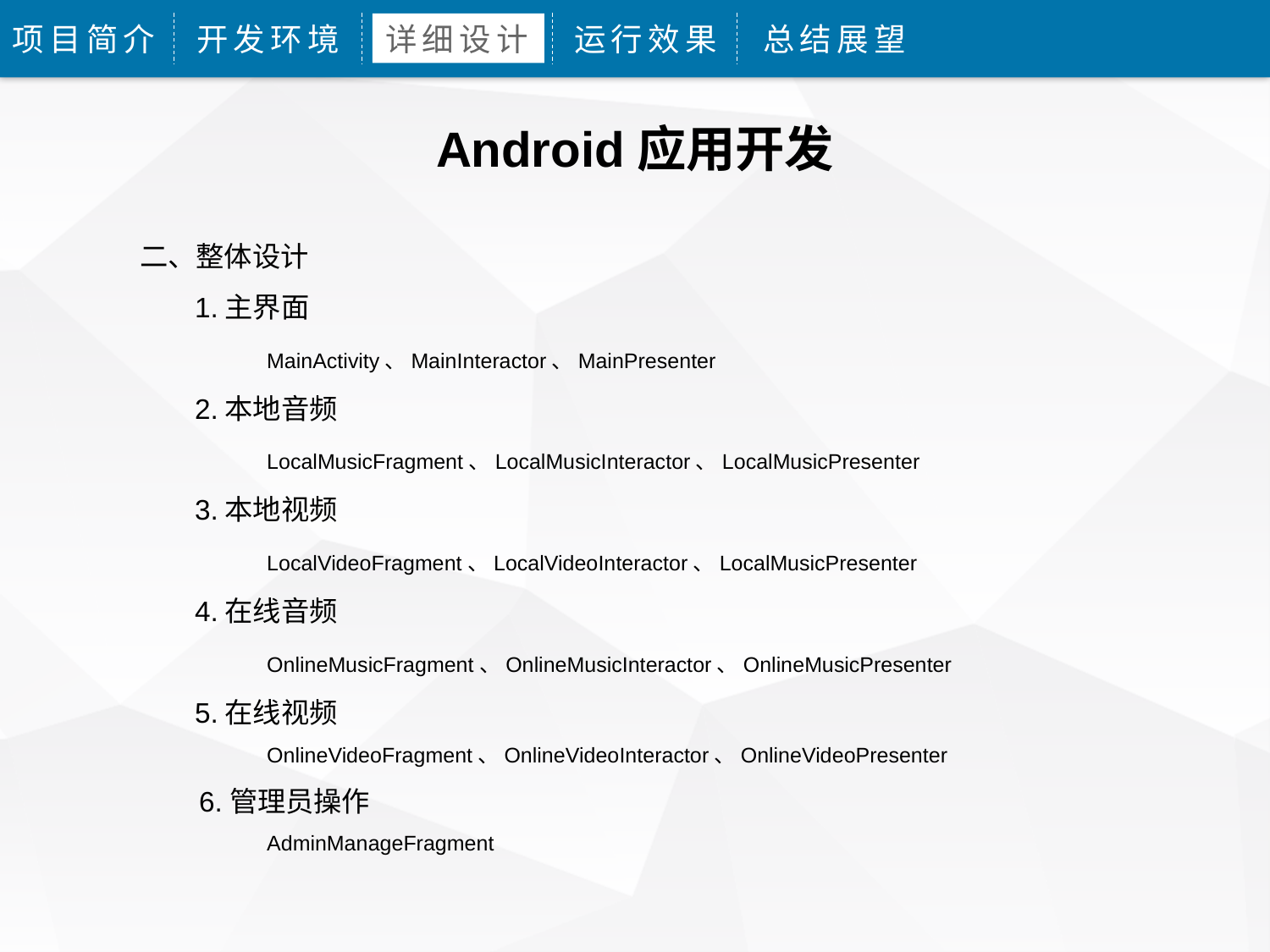

项目简介
开发环境
详细设计
运行效果
总结展望

Android应用开发
二、整体设计
       1.主界面
	MainActivity、MainInteractor、MainPresenter
       2.本地音频
	LocalMusicFragment、LocalMusicInteractor、LocalMusicPresenter
       3.本地视频
	LocalVideoFragment、LocalVideoInteractor、LocalMusicPresenter
       4.在线音频
    	OnlineMusicFragment、OnlineMusicInteractor、OnlineMusicPresenter
       5.在线视频
	OnlineVideoFragment、OnlineVideoInteractor、OnlineVideoPresenter
          6.管理员操作
	AdminManageFragment